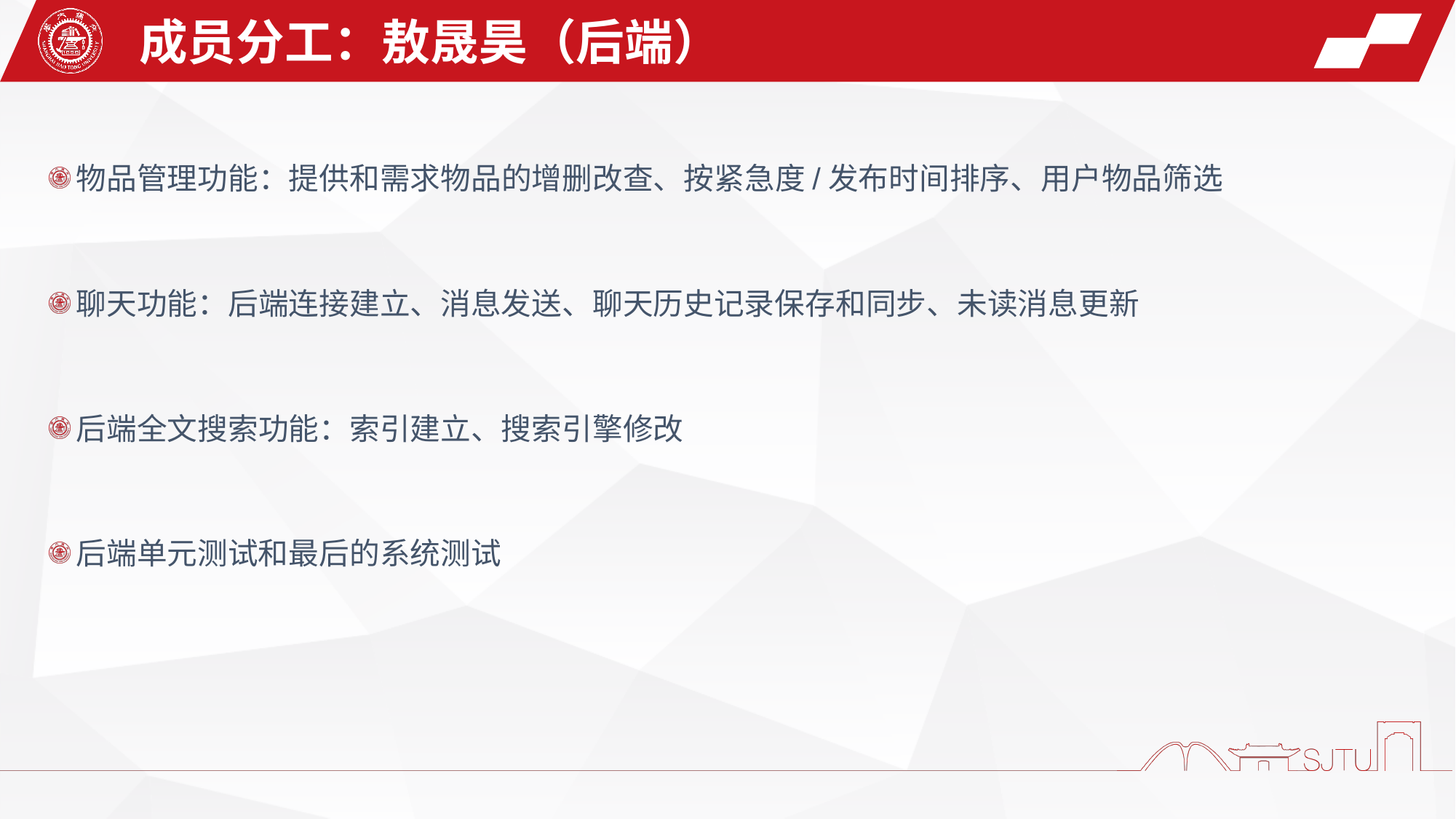

成员分工：敖晟昊（后端）

物品管理功能：提供和需求物品的增删改查、按紧急度/发布时间排序、用户物品筛选

聊天功能：后端连接建立、消息发送、聊天历史记录保存和同步、未读消息更新

后端全文搜索功能：索引建立、搜索引擎修改

后端单元测试和最后的系统测试